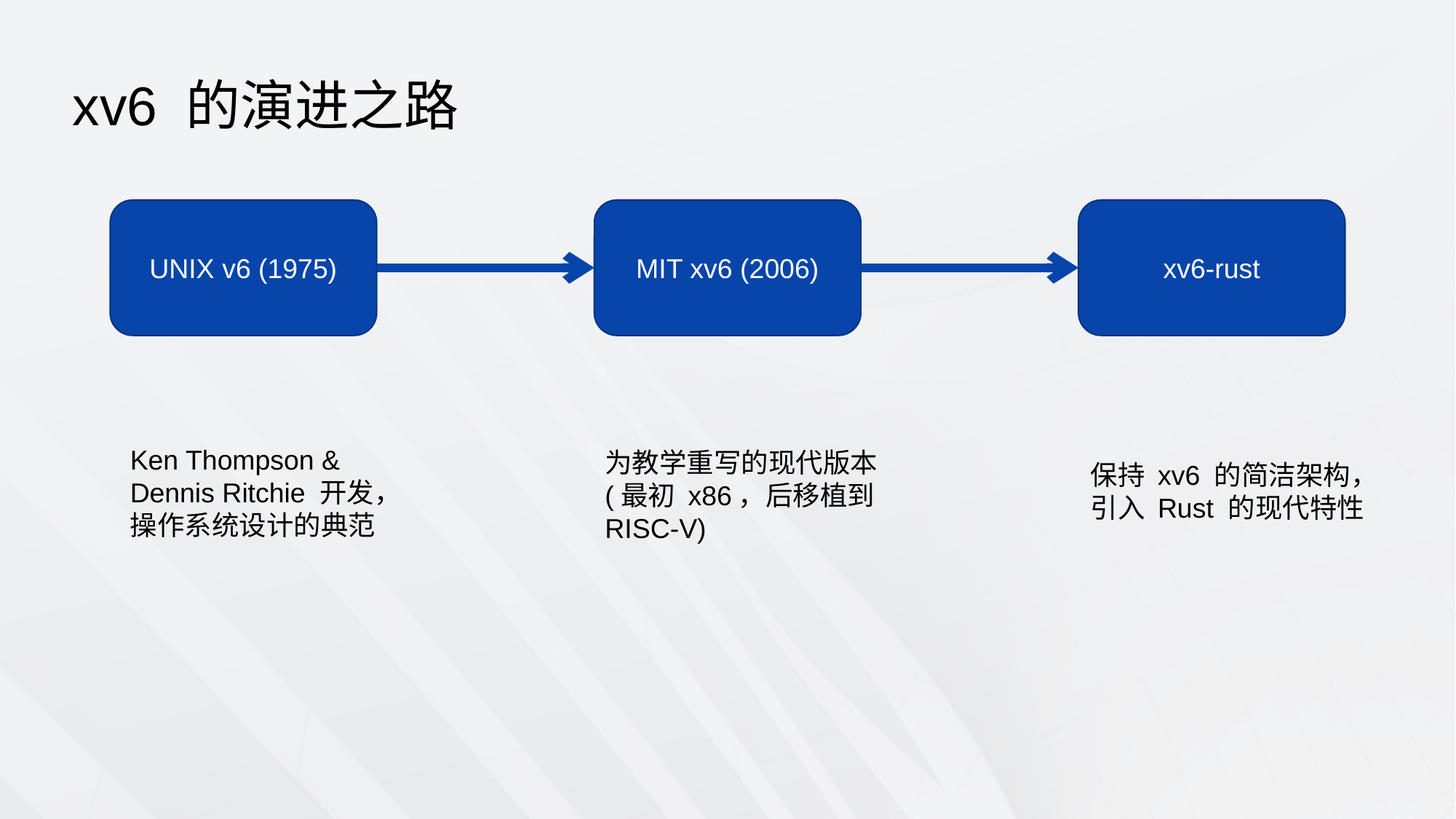

xv6 的演进之路
UNIX v6 (1975)
MIT xv6 (2006)
xv6-rust
Ken Thompson & Dennis Ritchie 开发，操作系统设计的典范
为教学重写的现代版本 (最初 x86，后移植到 RISC-V)
保持 xv6 的简洁架构，引入 Rust 的现代特性